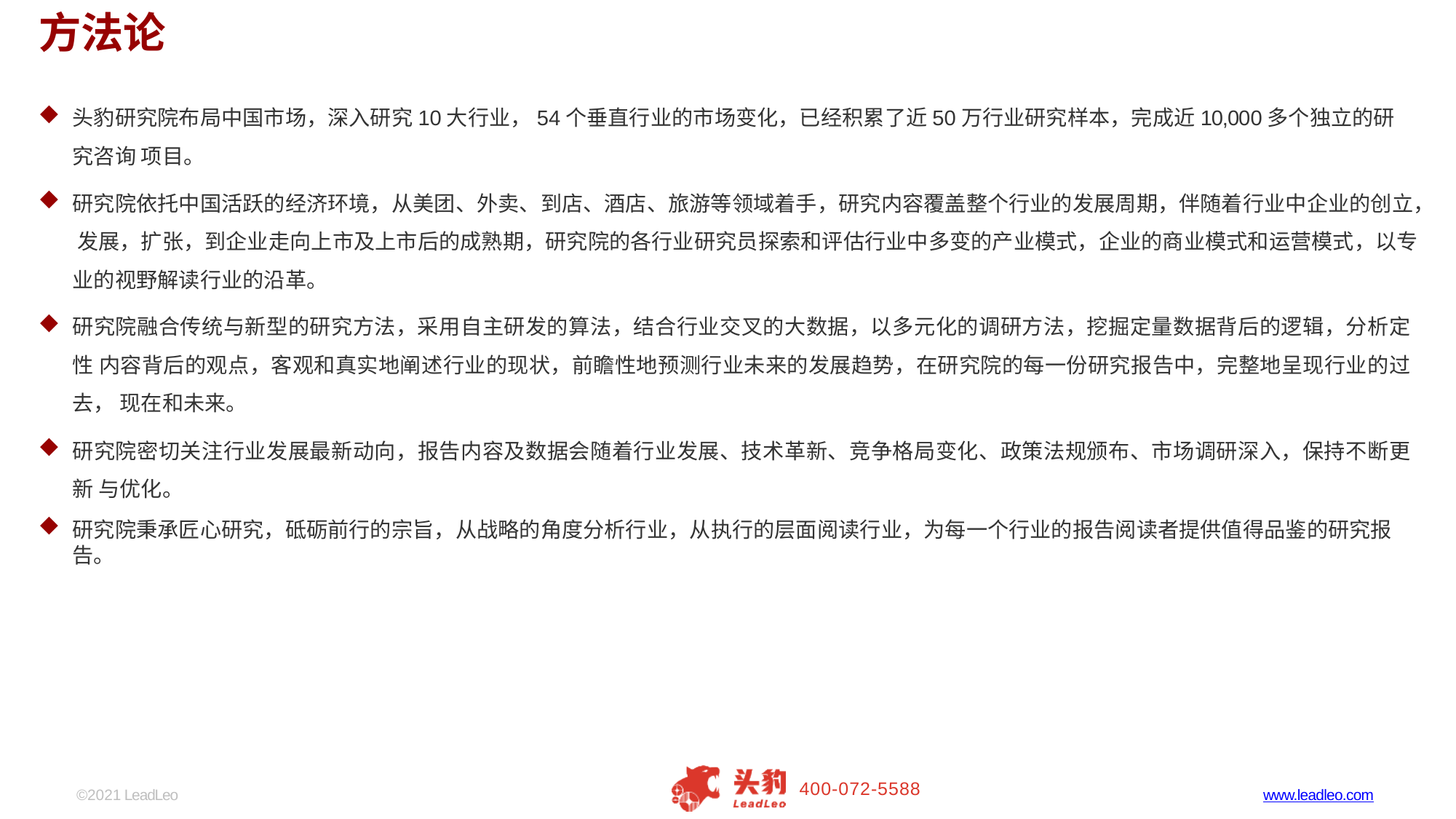

方法论
头豹研究院布局中国市场，深入研究10大行业，54个垂直行业的市场变化，已经积累了近50万行业研究样本，完成近10,000多个独立的研究咨询 项目。
研究院依托中国活跃的经济环境，从美团、外卖、到店、酒店、旅游等领域着手，研究内容覆盖整个行业的发展周期，伴随着行业中企业的创立， 发展，扩张，到企业走向上市及上市后的成熟期，研究院的各行业研究员探索和评估行业中多变的产业模式，企业的商业模式和运营模式，以专 业的视野解读行业的沿革。
研究院融合传统与新型的研究方法，采用自主研发的算法，结合行业交叉的大数据，以多元化的调研方法，挖掘定量数据背后的逻辑，分析定性 内容背后的观点，客观和真实地阐述行业的现状，前瞻性地预测行业未来的发展趋势，在研究院的每一份研究报告中，完整地呈现行业的过去， 现在和未来。
研究院密切关注行业发展最新动向，报告内容及数据会随着行业发展、技术革新、竞争格局变化、政策法规颁布、市场调研深入，保持不断更新 与优化。

研究院秉承匠心研究，砥砺前行的宗旨，从战略的角度分析行业，从执行的层面阅读行业，为每一个行业的报告阅读者提供值得品鉴的研究报告。
37
400-072-5588
www.leadleo.com
©2021 LeadLeo